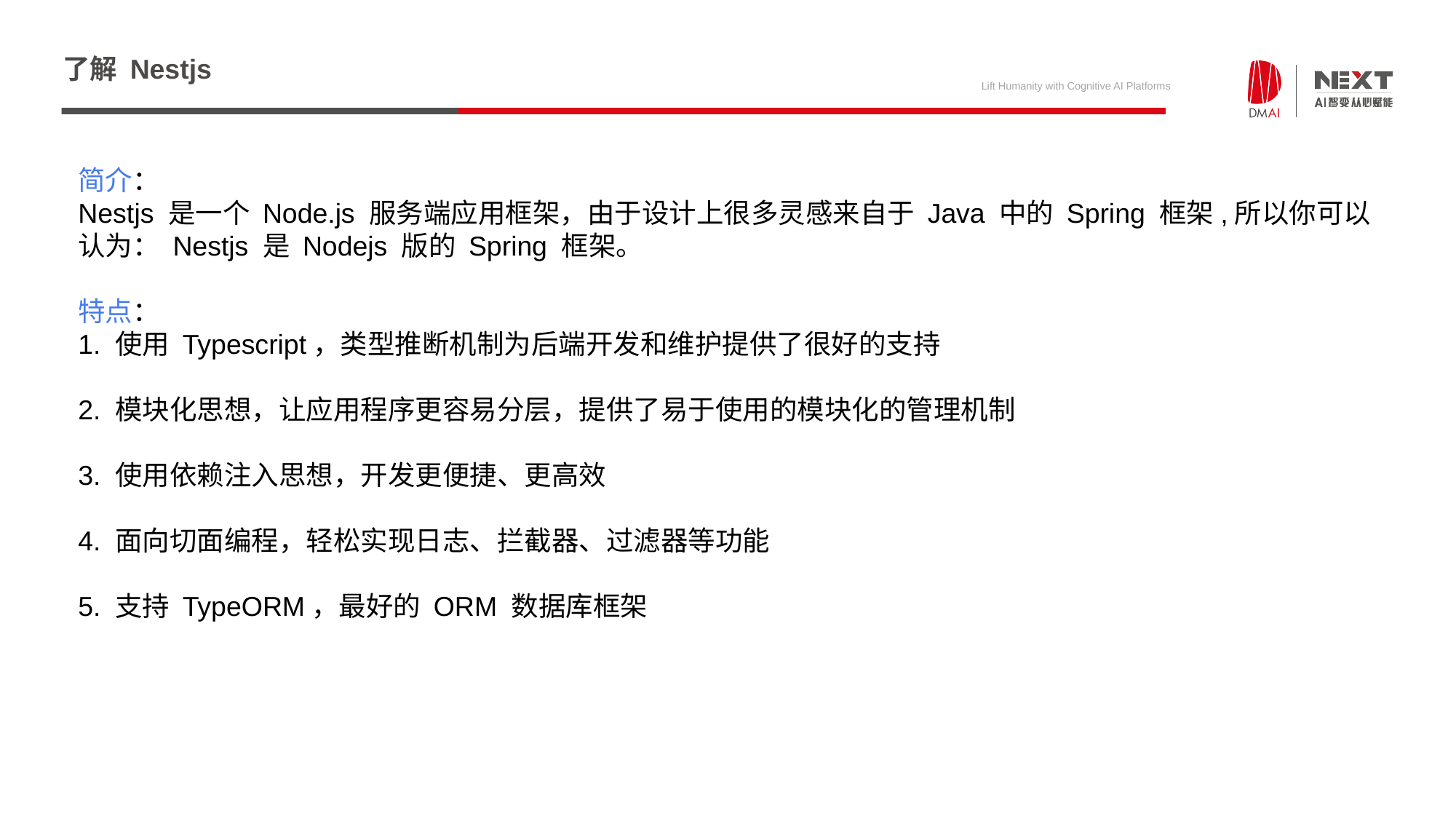

# 了解 Nestjs
简介：
Nestjs 是一个 Node.js 服务端应用框架，由于设计上很多灵感来自于 Java 中的 Spring 框架,所以你可以认为： Nestjs 是 Nodejs 版的 Spring 框架。

特点：
1. 使用 Typescript，类型推断机制为后端开发和维护提供了很好的支持

2. 模块化思想，让应用程序更容易分层，提供了易于使用的模块化的管理机制

3. 使用依赖注入思想，开发更便捷、更高效

4. 面向切面编程，轻松实现日志、拦截器、过滤器等功能

5. 支持 TypeORM，最好的 ORM 数据库框架